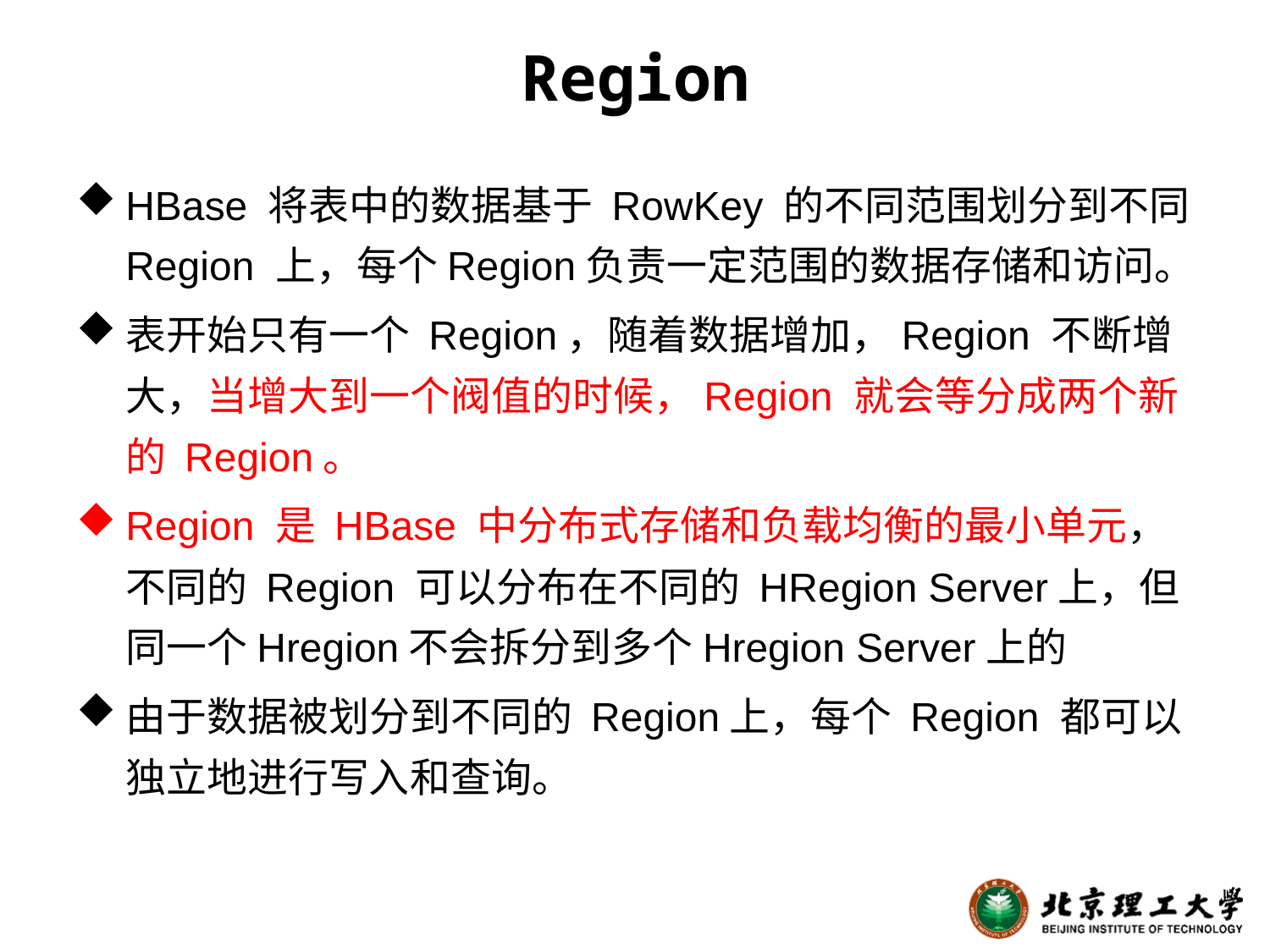

# Region
HBase 将表中的数据基于 RowKey 的不同范围划分到不同 Region 上，每个Region负责一定范围的数据存储和访问。
表开始只有一个 Region，随着数据增加，Region 不断增大，当增大到一个阀值的时候，Region 就会等分成两个新的 Region。
Region 是 HBase 中分布式存储和负载均衡的最小单元，不同的 Region 可以分布在不同的 HRegion Server上，但同一个Hregion不会拆分到多个Hregion Server上的
由于数据被划分到不同的 Region上，每个 Region 都可以独立地进行写入和查询。